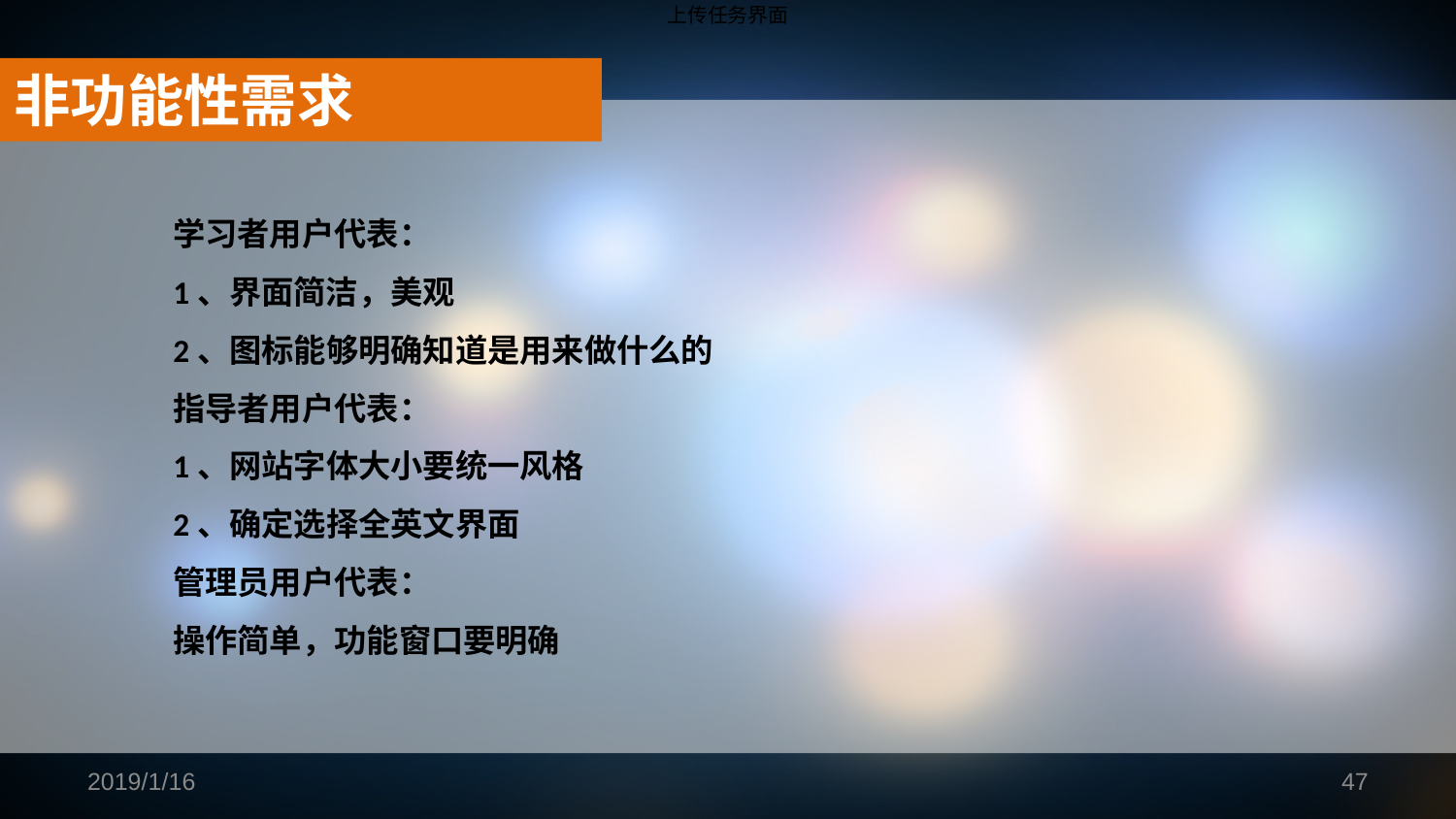

上传任务界面

非功能性需求

学习者用户代表：
1、界面简洁，美观
2、图标能够明确知道是用来做什么的
指导者用户代表：
1、网站字体大小要统一风格
2、确定选择全英文界面
管理员用户代表：
操作简单，功能窗口要明确
2019/1/16
47